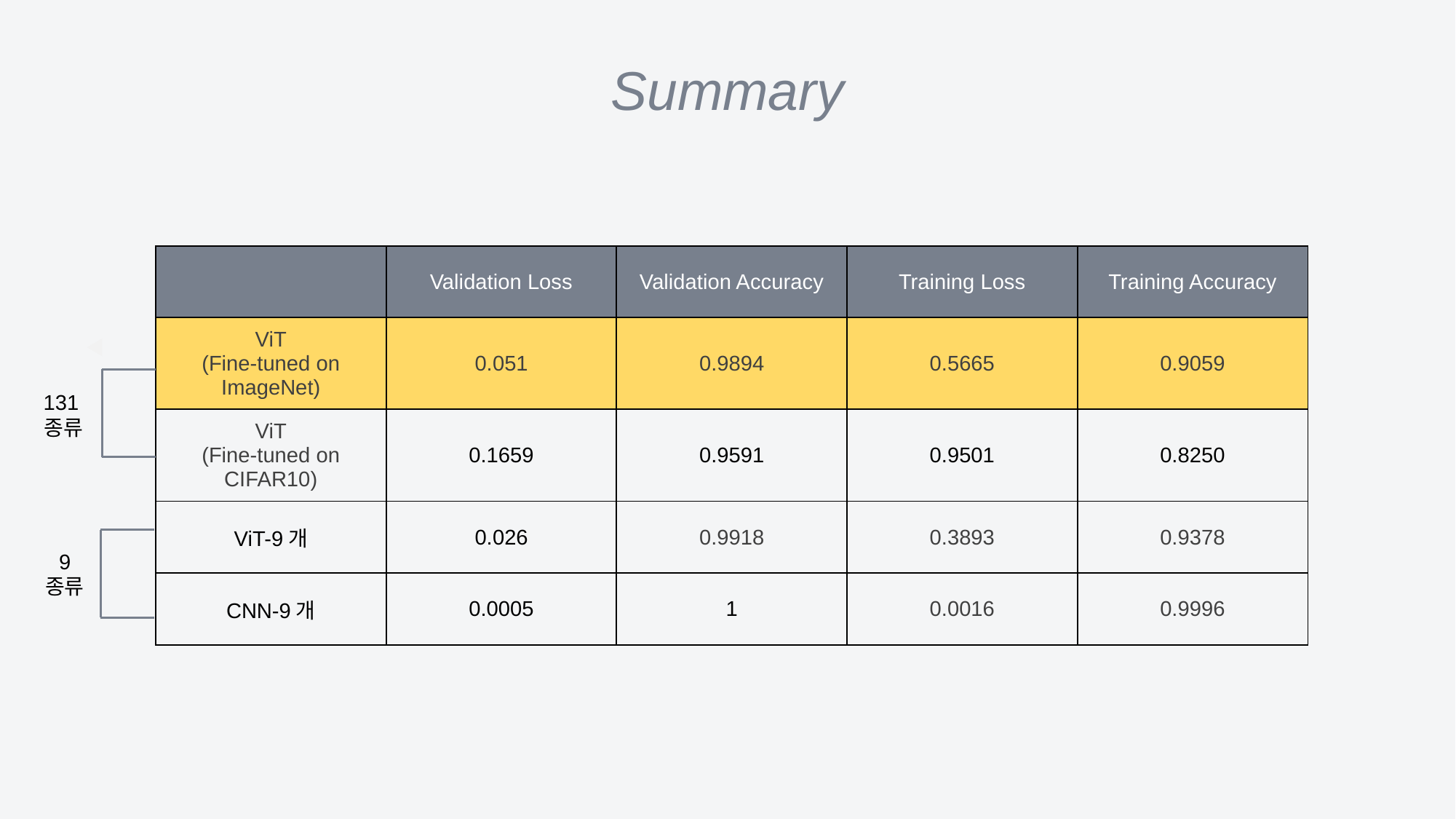

Summary
|  | Validation Loss | Validation Accuracy | Training Loss | Training Accuracy |
| --- | --- | --- | --- | --- |
| ViT (Fine-tuned on ImageNet) | 0.051 | 0.9894 | 0.5665 | 0.9059 |
| ViT (Fine-tuned on CIFAR10) | 0.1659 | 0.9591 | 0.9501 | 0.8250 |
| ViT-9개 | 0.026 | 0.9918 | 0.3893 | 0.9378 |
| CNN-9개 | 0.0005 | 1 | 0.0016 | 0.9996 |

131종류
9
종류